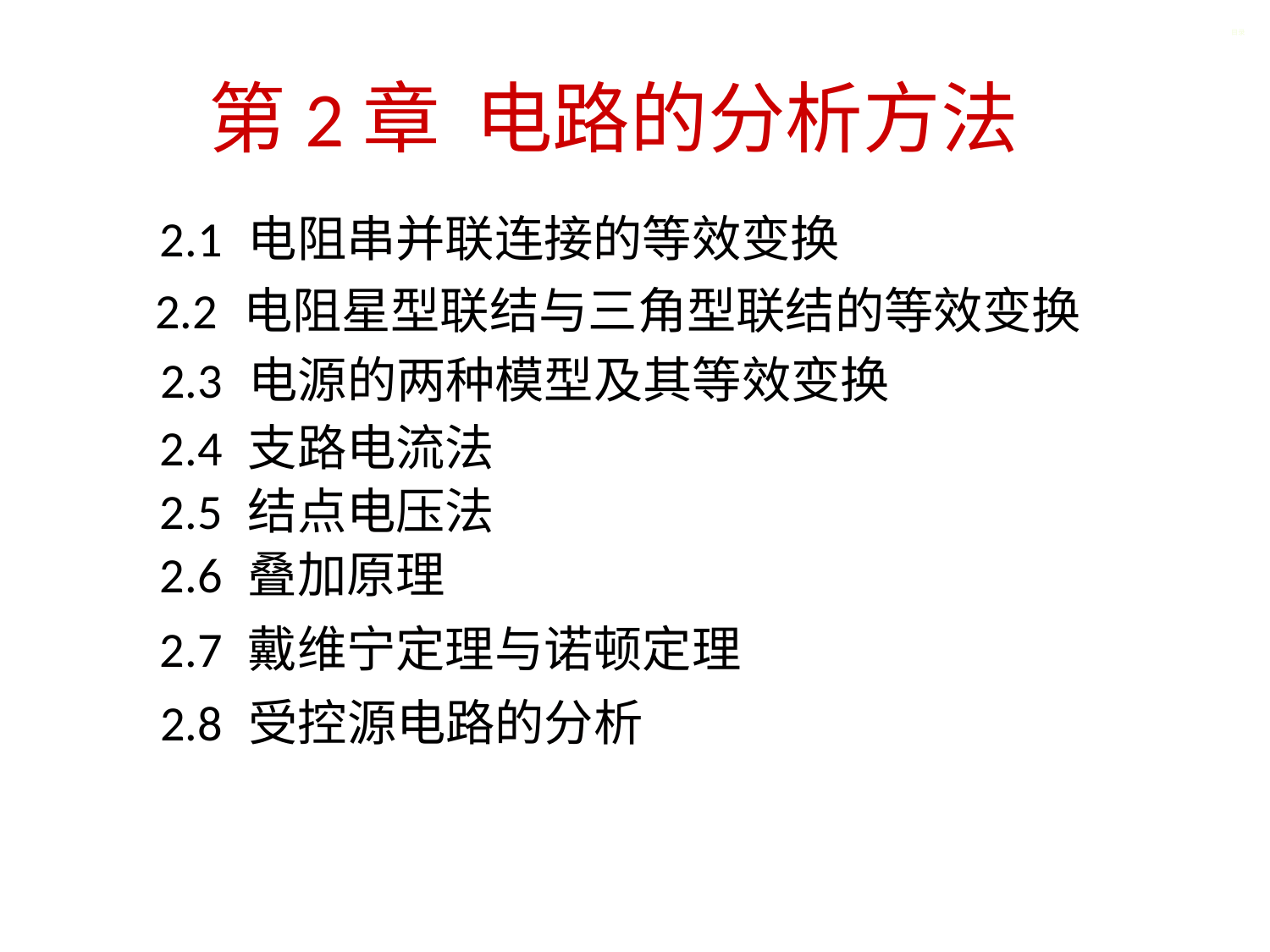

目录
第2章  电路的分析方法
2.1 电阻串并联连接的等效变换
2.2 电阻星型联结与三角型联结的等效变换
2.3 电源的两种模型及其等效变换
2.4 支路电流法
2.5 结点电压法
2.6 叠加原理
2.7 戴维宁定理与诺顿定理
2.8 受控源电路的分析